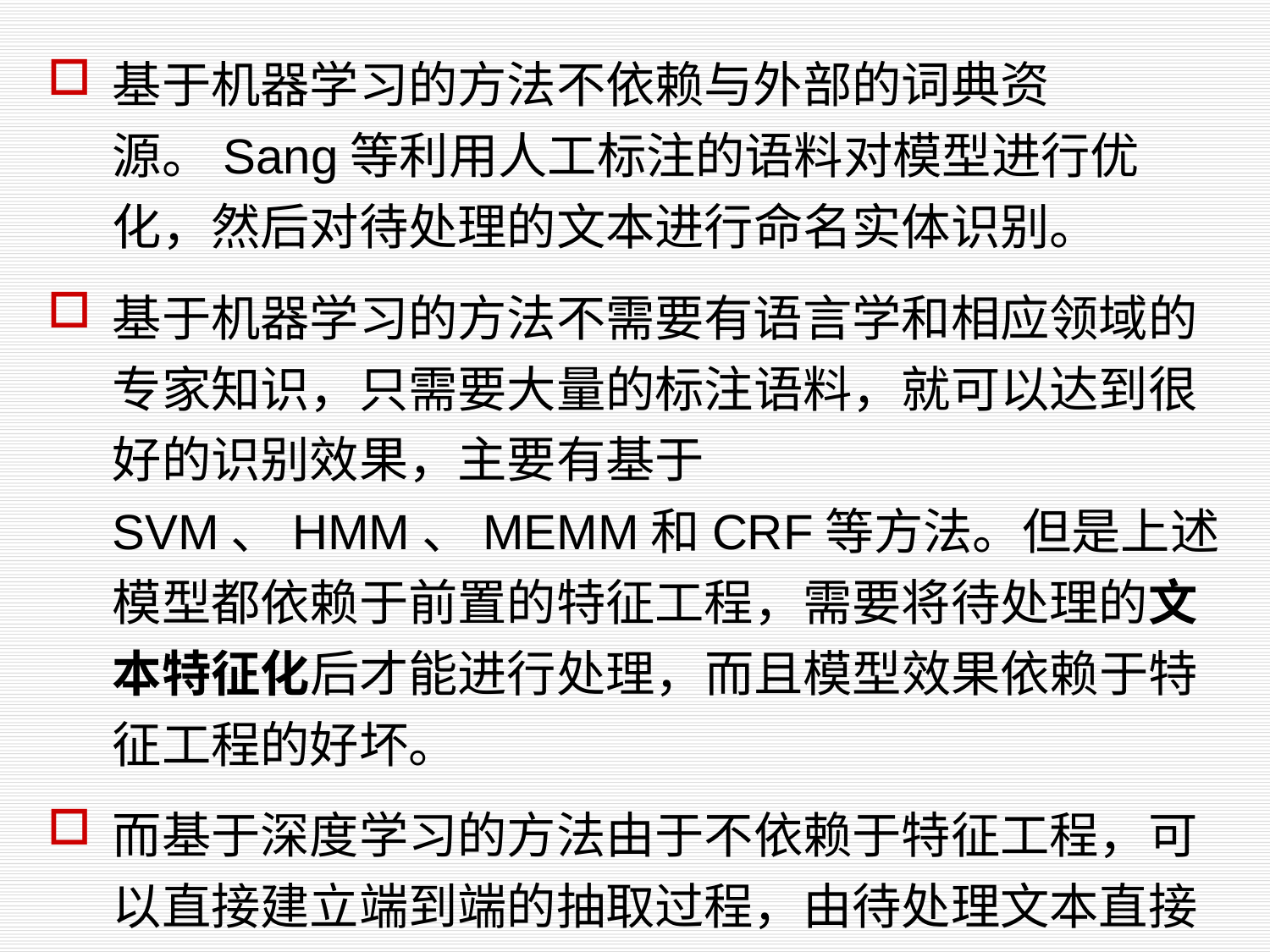

基于机器学习的方法不依赖与外部的词典资源。Sang等利用人工标注的语料对模型进行优化，然后对待处理的文本进行命名实体识别。
基于机器学习的方法不需要有语言学和相应领域的专家知识，只需要大量的标注语料，就可以达到很好的识别效果，主要有基于SVM、HMM、MEMM和CRF等方法。但是上述模型都依赖于前置的特征工程，需要将待处理的文本特征化后才能进行处理，而且模型效果依赖于特征工程的好坏。
而基于深度学习的方法由于不依赖于特征工程，可以直接建立端到端的抽取过程，由待处理文本直接输入模型得到处理后抽取出的命名实体。